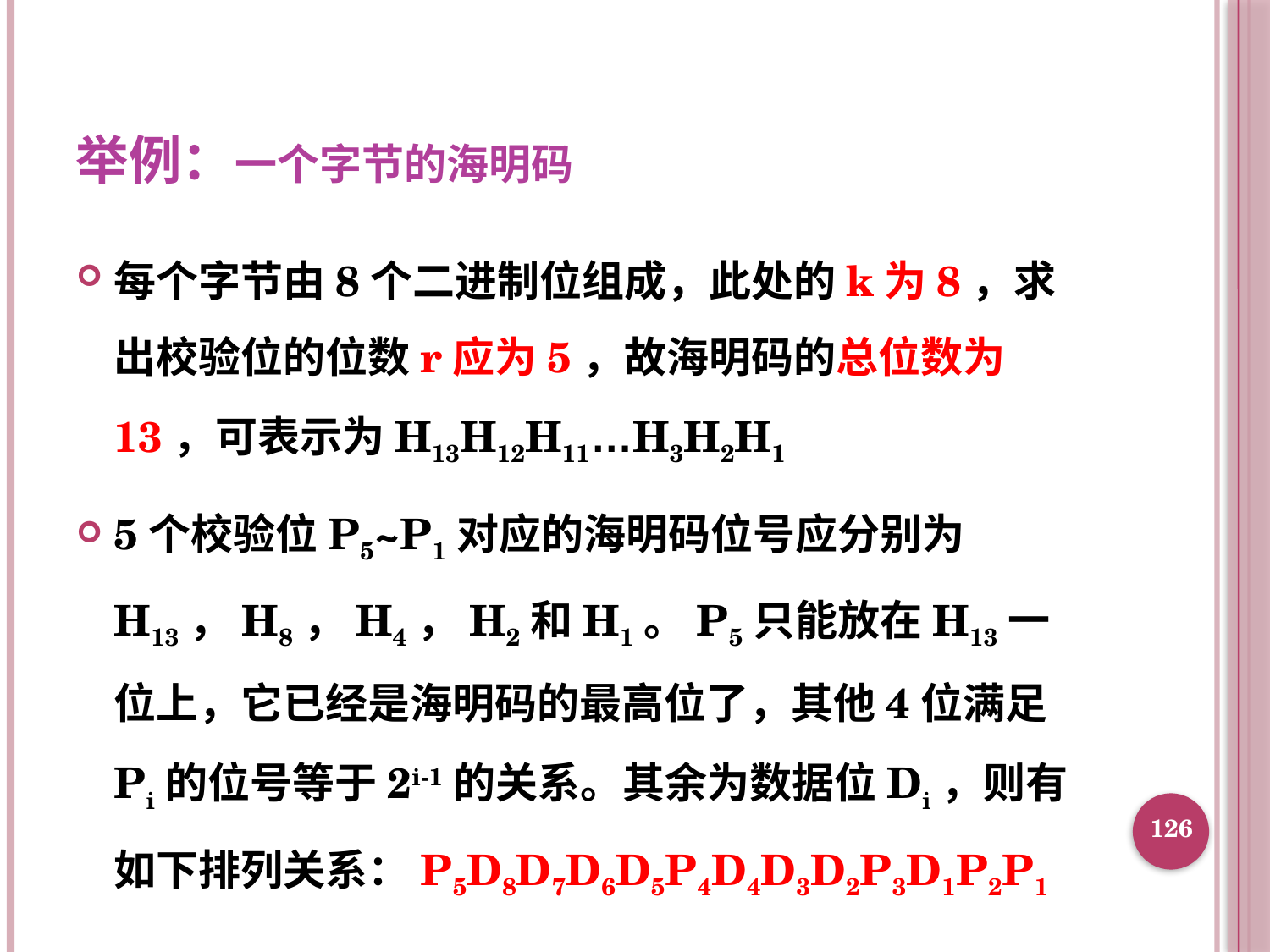

# 举例：一个字节的海明码
每个字节由8个二进制位组成，此处的k为8，求出校验位的位数r应为5，故海明码的总位数为13，可表示为H13H12H11…H3H2H1
5个校验位P5~P1对应的海明码位号应分别为H13，H8，H4，H2和H1。P5只能放在H13一位上，它已经是海明码的最高位了，其他4位满足Pi的位号等于2i-1的关系。其余为数据位Di，则有如下排列关系：P5D8D7D6D5P4D4D3D2P3D1P2P1

126